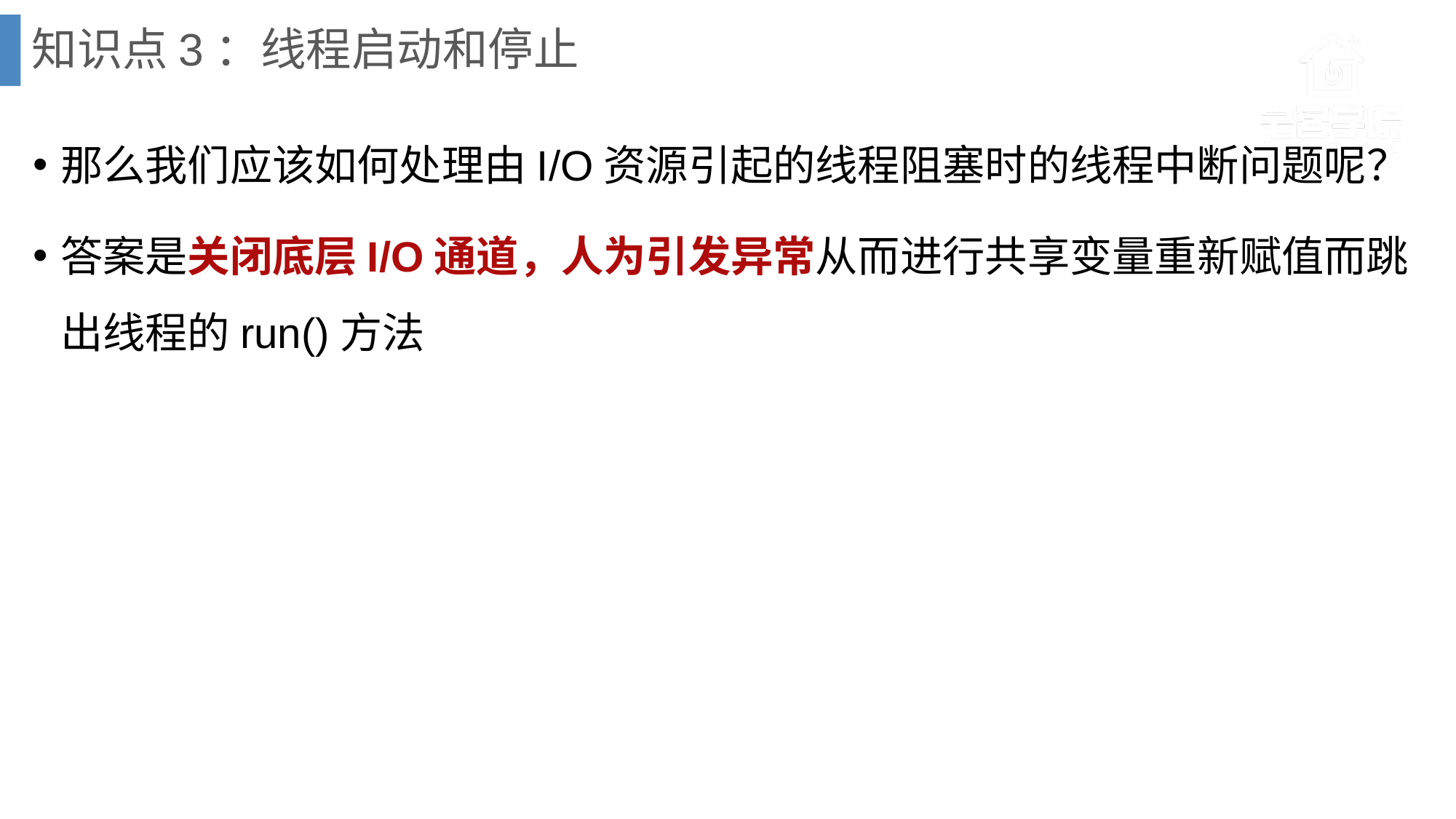

# 知识点3：线程启动和停止
那么我们应该如何处理由I/O资源引起的线程阻塞时的线程中断问题呢？
答案是关闭底层I/O通道，人为引发异常从而进行共享变量重新赋值而跳出线程的run()方法